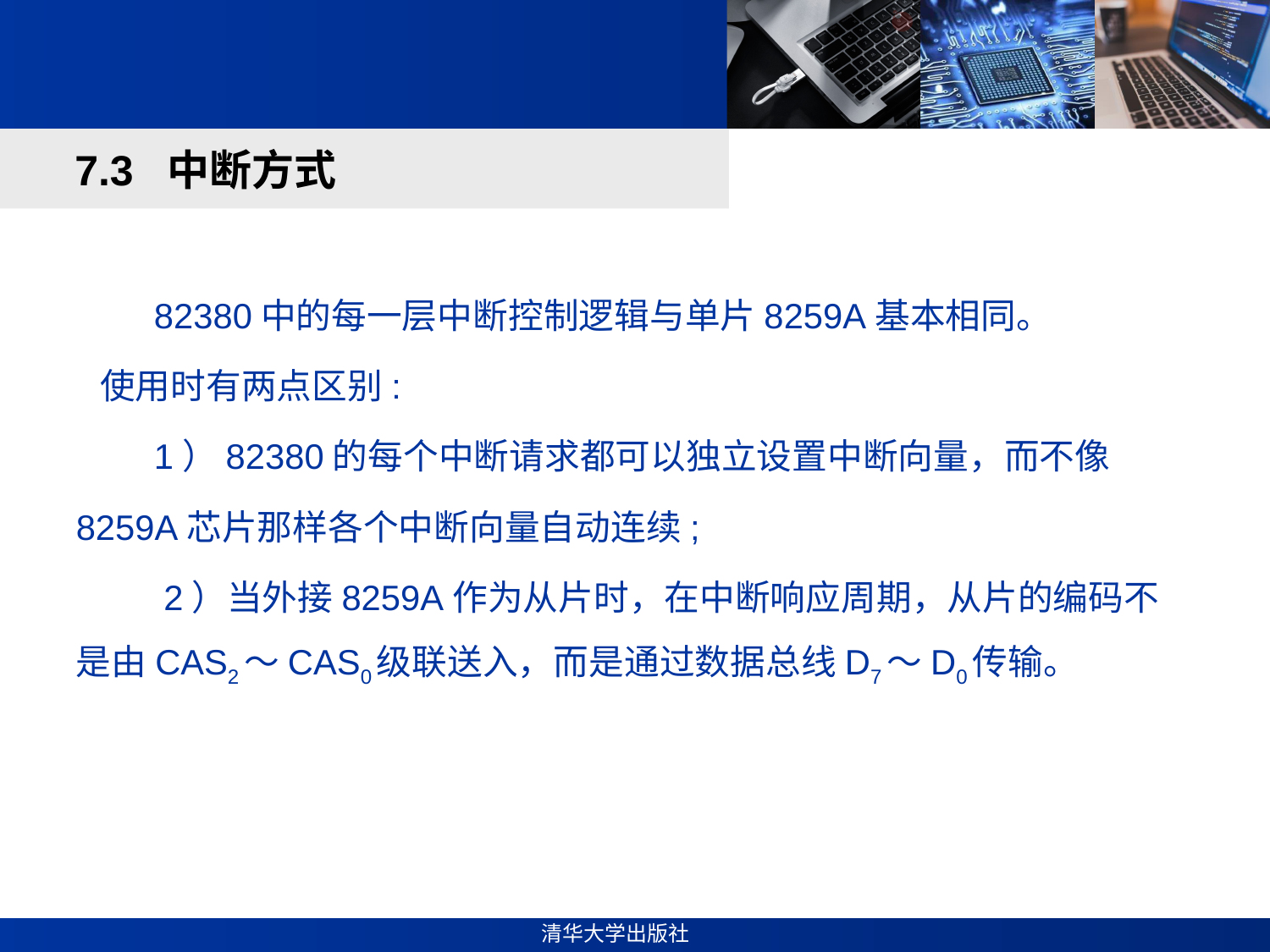

#
7.3  中断方式
        82380中的每一层中断控制逻辑与单片8259A基本相同。
  使用时有两点区别:
        1）82380的每个中断请求都可以独立设置中断向量，而不像8259A芯片那样各个中断向量自动连续;
         2）当外接8259A作为从片时，在中断响应周期，从片的编码不是由CAS2～CAS0级联送入，而是通过数据总线D7～D0传输。